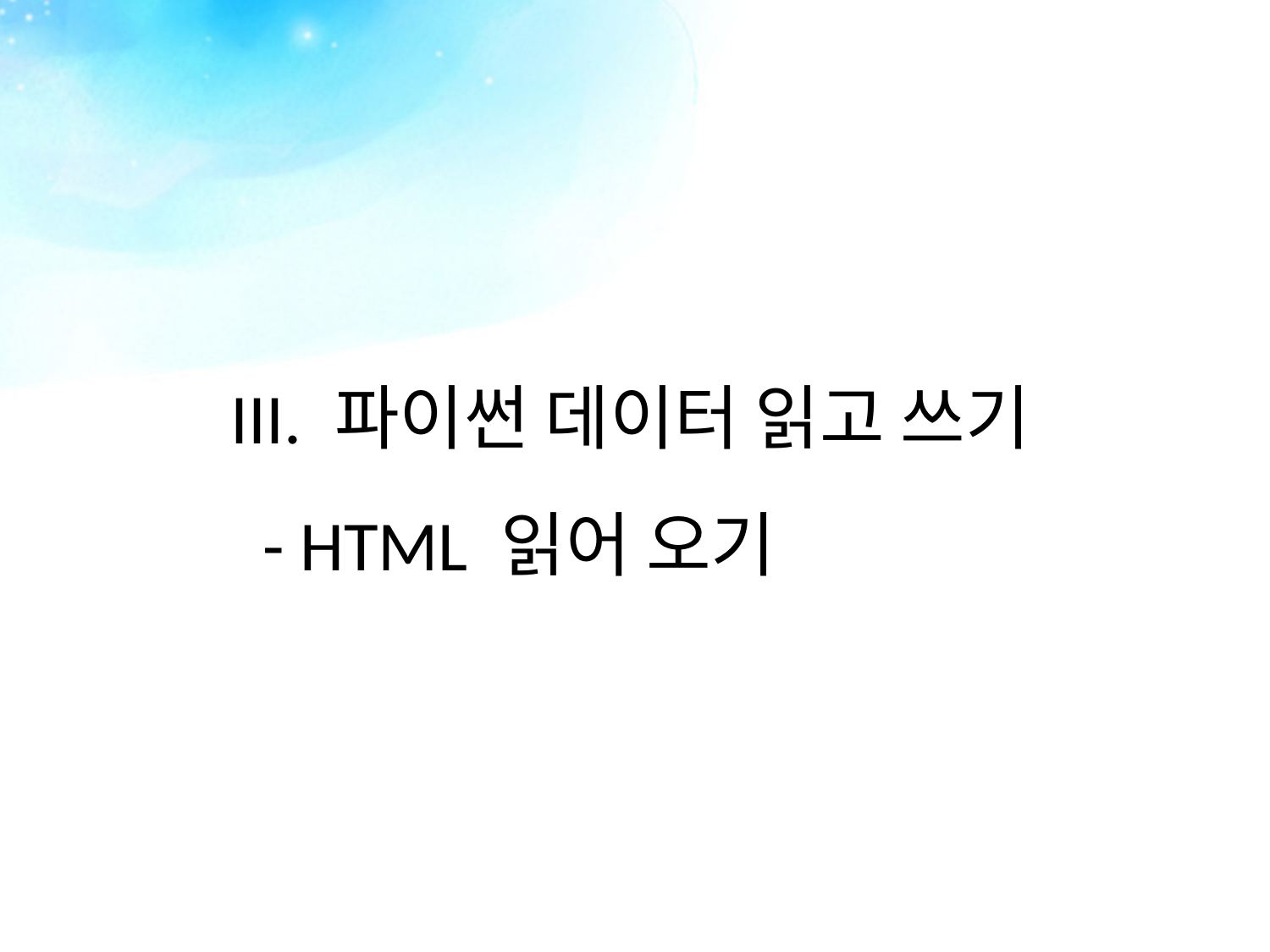

III. 파이썬 데이터 읽고 쓰기
  - HTML 읽어 오기